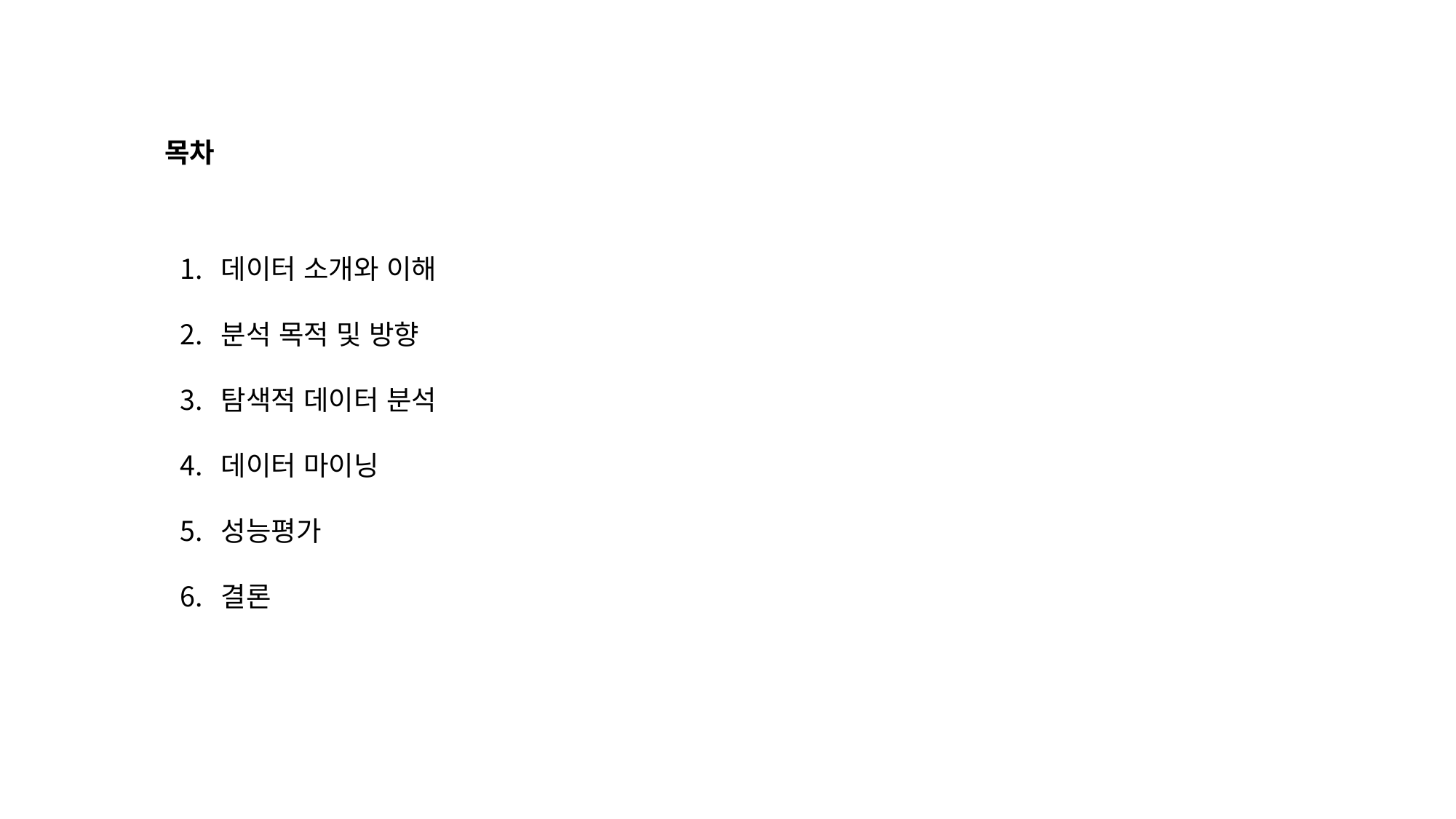

목차
데이터 소개와 이해

분석 목적 및 방향

탐색적 데이터 분석

데이터 마이닝

성능평가

결론